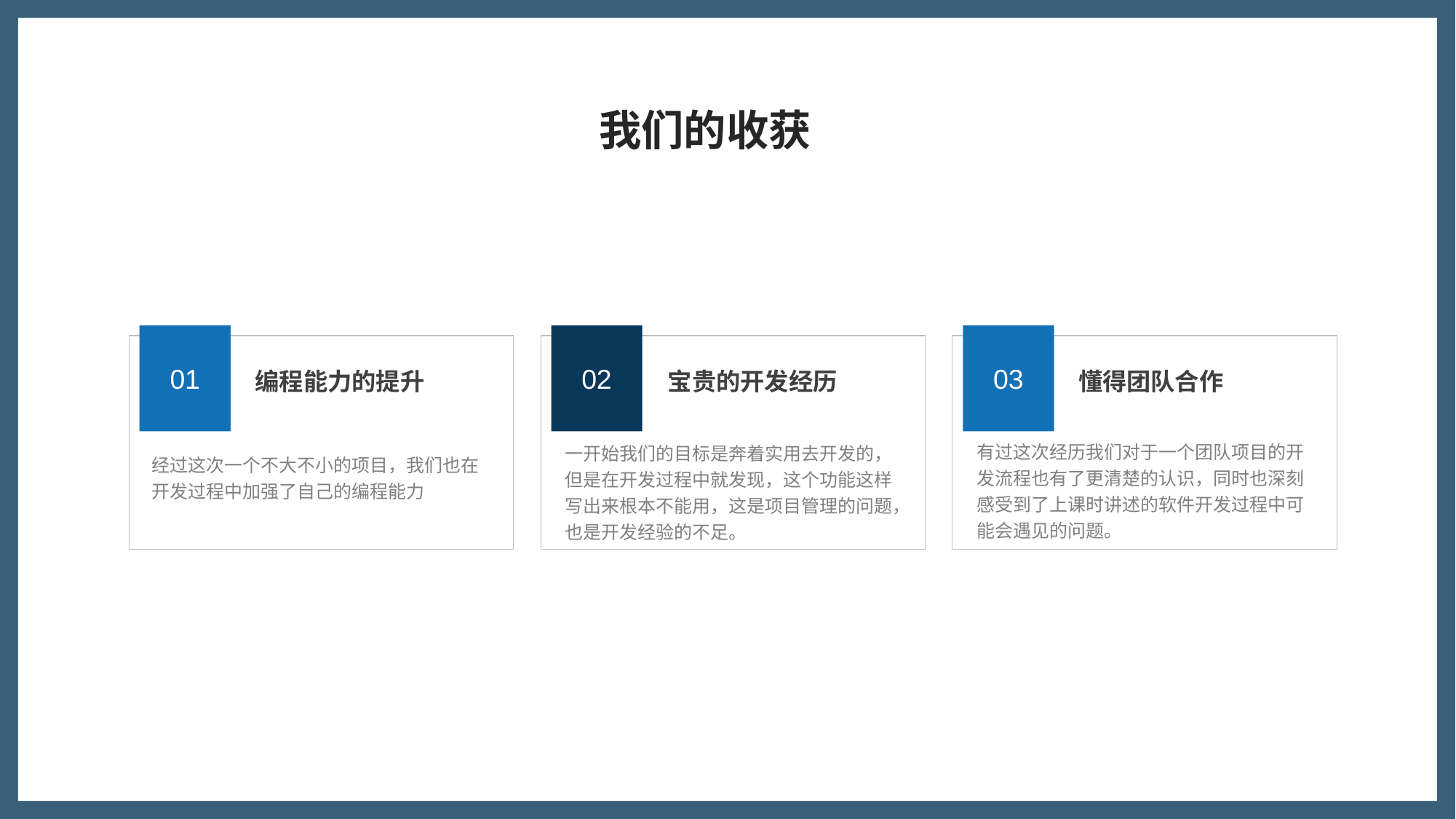

我们的收获

01

编程能力的提升
经过这次一个不大不小的项目，我们也在开发过程中加强了自己的编程能力
02

宝贵的开发经历
一开始我们的目标是奔着实用去开发的，但是在开发过程中就发现，这个功能这样写出来根本不能用，这是项目管理的问题，也是开发经验的不足。
03

懂得团队合作
有过这次经历我们对于一个团队项目的开发流程也有了更清楚的认识，同时也深刻感受到了上课时讲述的软件开发过程中可能会遇见的问题。